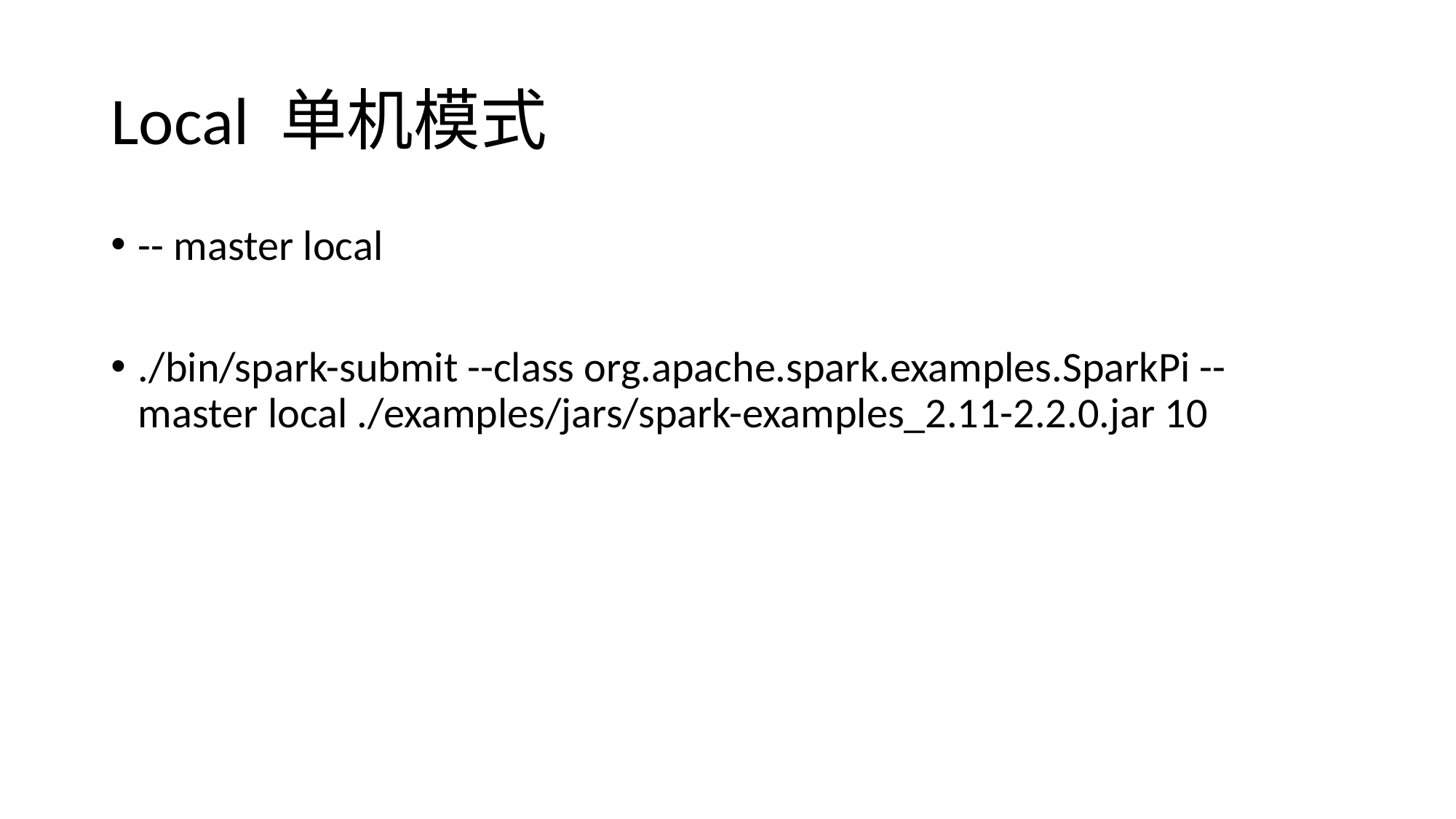

# Local 单机模式
-- master local

./bin/spark-submit --class org.apache.spark.examples.SparkPi --master local ./examples/jars/spark-examples_2.11-2.2.0.jar 10